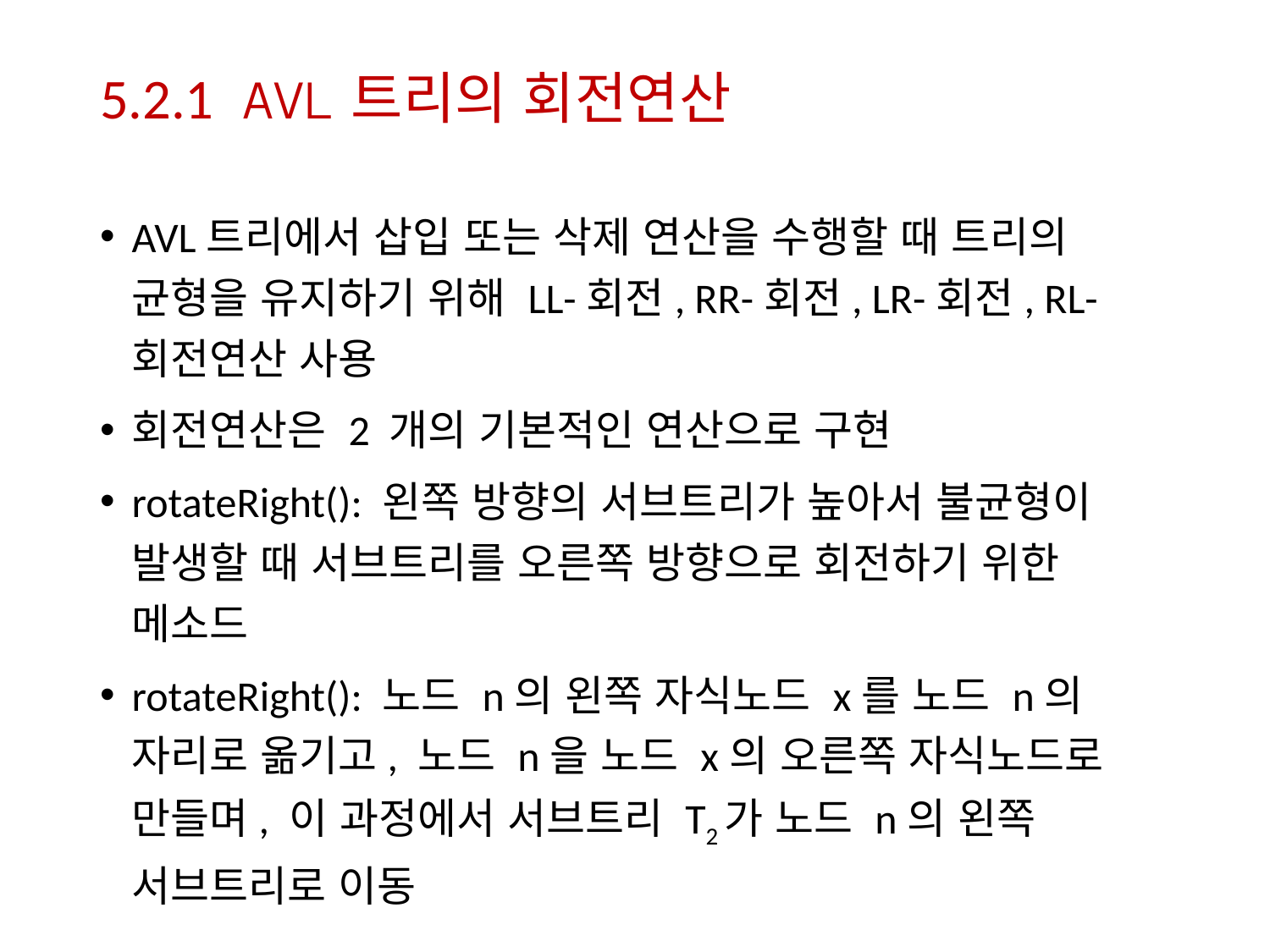

# 5.2.1 AVL트리의 회전연산
AVL트리에서 삽입 또는 삭제 연산을 수행할 때 트리의 균형을 유지하기 위해 LL-회전, RR-회전, LR-회전, RL-회전연산 사용
회전연산은 2 개의 기본적인 연산으로 구현
rotateRight(): 왼쪽 방향의 서브트리가 높아서 불균형이 발생할 때 서브트리를 오른쪽 방향으로 회전하기 위한 메소드
rotateRight(): 노드 n의 왼쪽 자식노드 x를 노드 n의 자리로 옮기고, 노드 n을 노드 x의 오른쪽 자식노드로 만들며, 이 과정에서 서브트리 T2가 노드 n의 왼쪽 서브트리로 이동